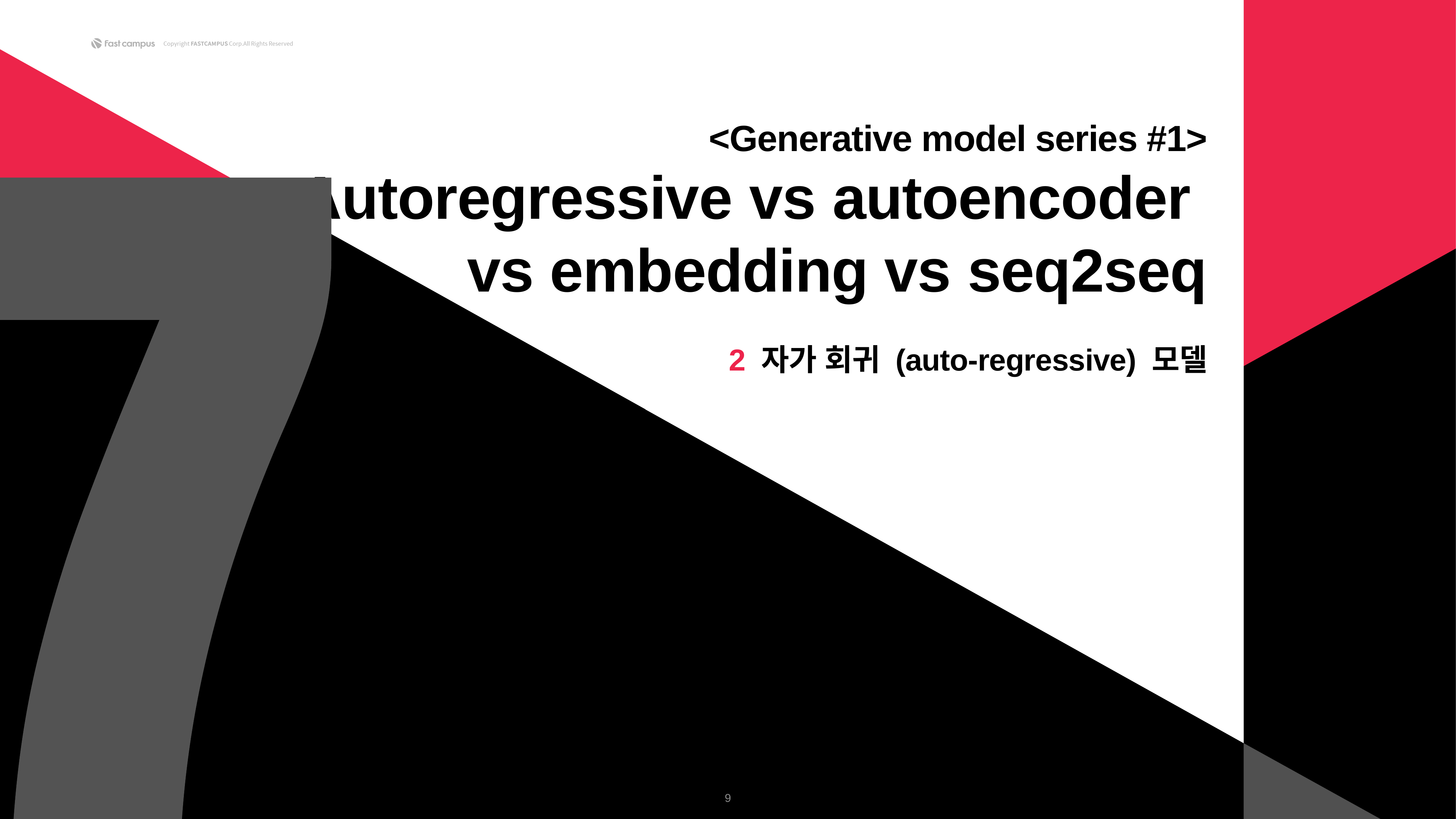

<Generative model series #1>
Autoregressive vs autoencoder
vs embedding vs seq2seq

2 자가 회귀 (auto-regressive) 모델

7

9